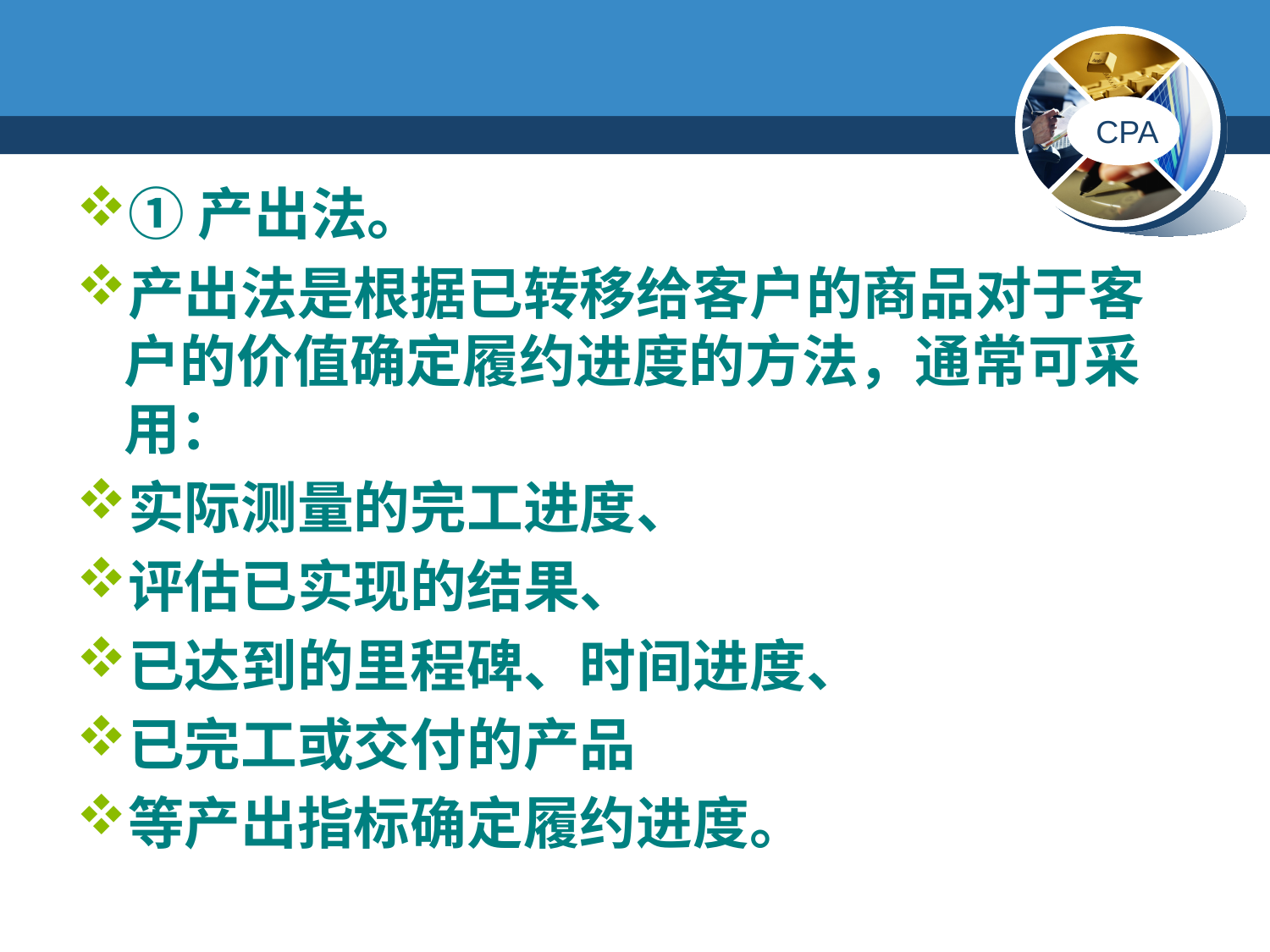

#
①产出法。
产出法是根据已转移给客户的商品对于客户的价值确定履约进度的方法，通常可采用：
实际测量的完工进度、
评估已实现的结果、
已达到的里程碑、时间进度、
已完工或交付的产品
等产出指标确定履约进度。